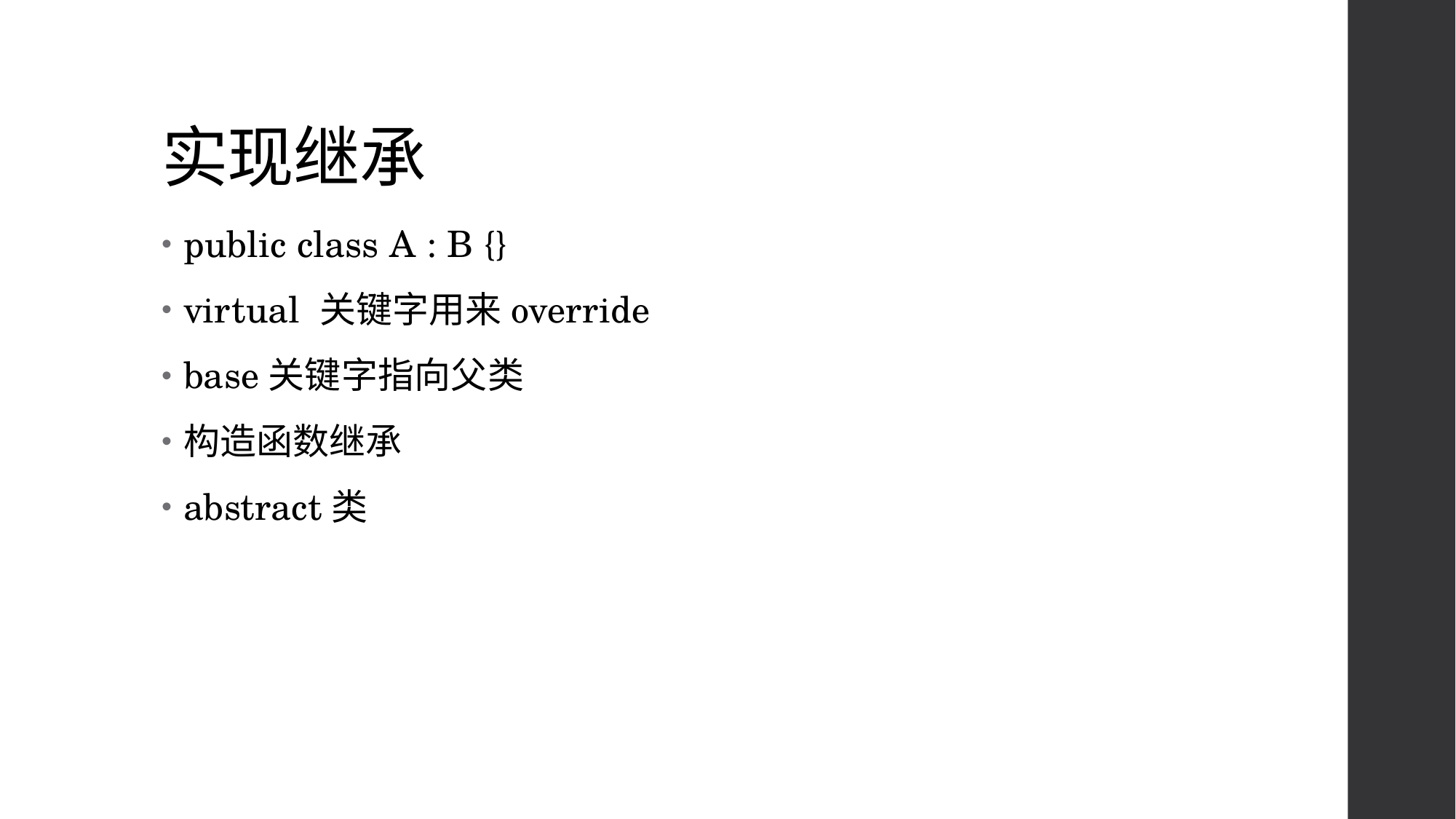

# 实现继承
public class A : B {}
virtual 关键字用来override
base关键字指向父类
构造函数继承
abstract类